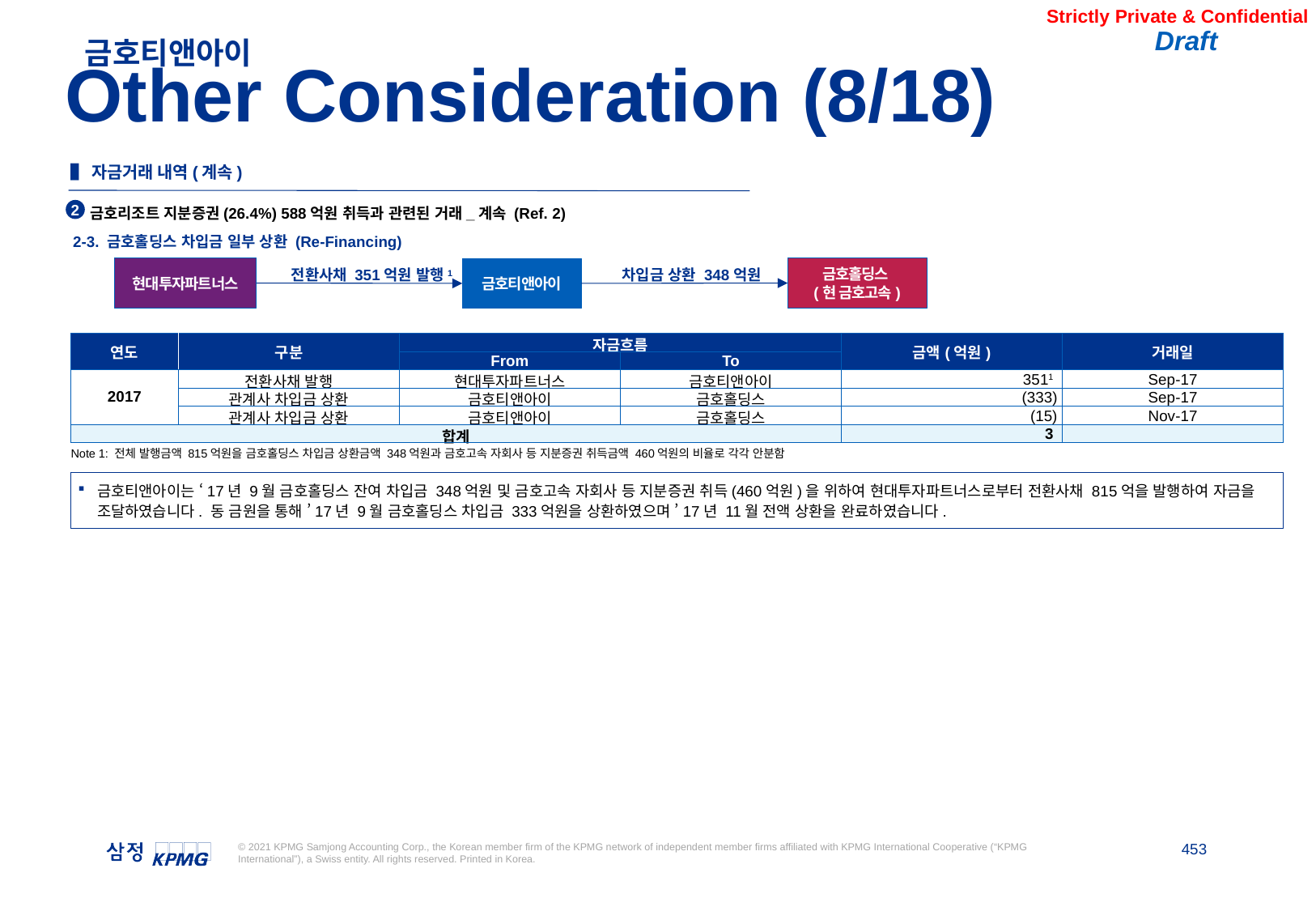

금호티앤아이
Other Consideration (8/18)
▌자금거래 내역(계속)

2
금호리조트 지분증권(26.4%) 588억원 취득과 관련된 거래_계속 (Ref. 2)
2-3. 금호홀딩스 차입금 일부 상환 (Re-Financing)
차입금 상환 348억원
현대투자파트너스
금호홀딩스
(현 금호고속)
전환사채 351억원 발행1
금호티앤아이
| 연도 | 구분 | 자금흐름 |  | 금액(억원) | 거래일 |
| --- | --- | --- | --- | --- | --- |
|  |  | From | To |  |  |
| 2017 | 전환사채 발행 | 현대투자파트너스 | 금호티앤아이 | 3511 | Sep-17 |
|  | 관계사 차입금 상환 | 금호티앤아이 | 금호홀딩스 | (333) | Sep-17 |
|  | 관계사 차입금 상환 | 금호티앤아이 | 금호홀딩스 | (15) | Nov-17 |
| 합계 |  |  |  | 3 |  |
Note 1: 전체 발행금액 815억원을 금호홀딩스 차입금 상환금액 348억원과 금호고속 자회사 등 지분증권 취득금액 460억원의 비율로 각각 안분함
금호티앤아이는 ‘17년 9월 금호홀딩스 잔여 차입금 348억원 및 금호고속 자회사 등 지분증권 취득(460억원)을 위하여 현대투자파트너스로부터 전환사채 815억을 발행하여 자금을 조달하였습니다. 동 금원을 통해 ’17년 9월 금호홀딩스 차입금 333억원을 상환하였으며 ’17년 11월 전액 상환을 완료하였습니다.